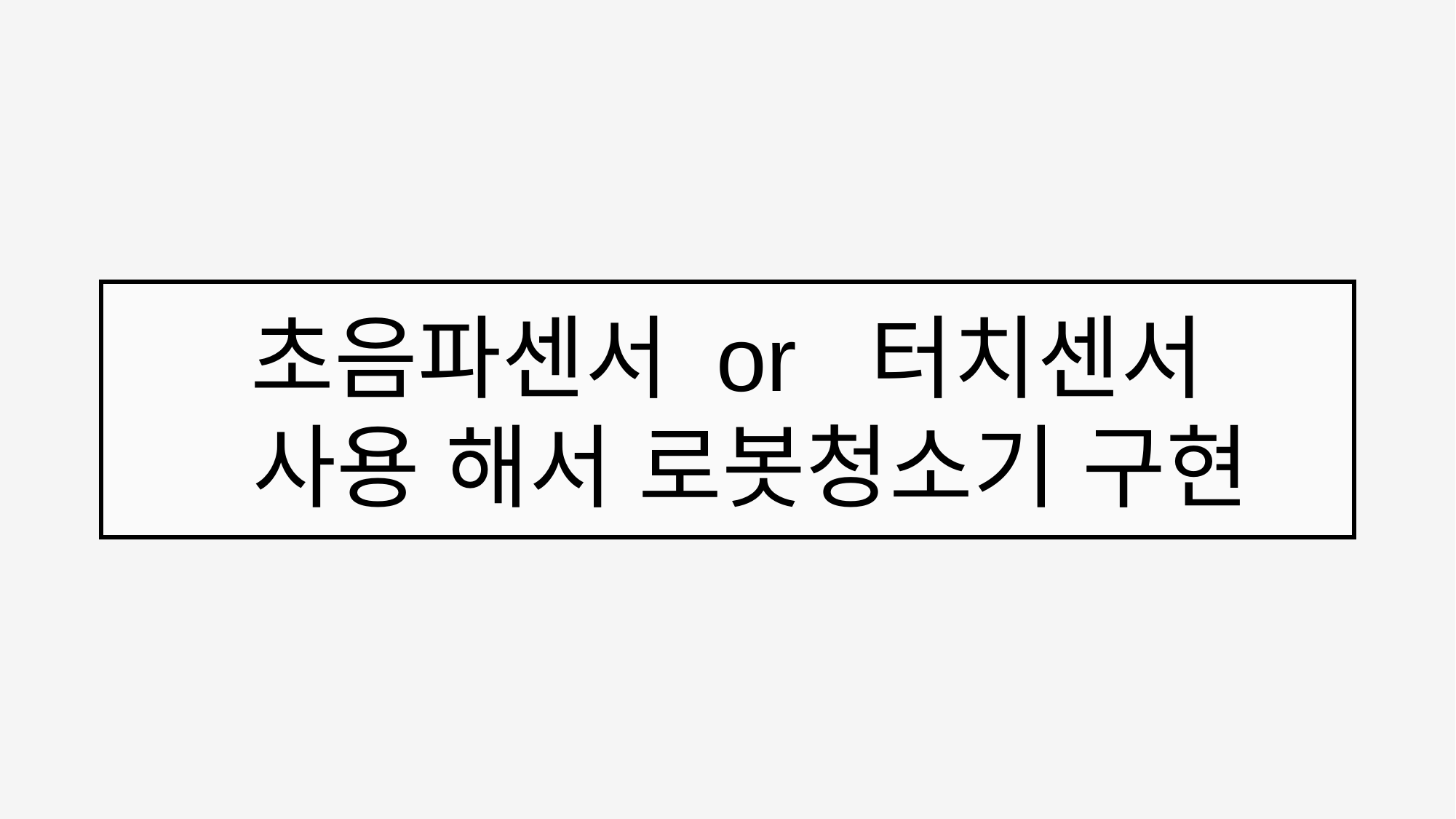

초음파센서 or  터치센서
 사용 해서 로봇청소기 구현